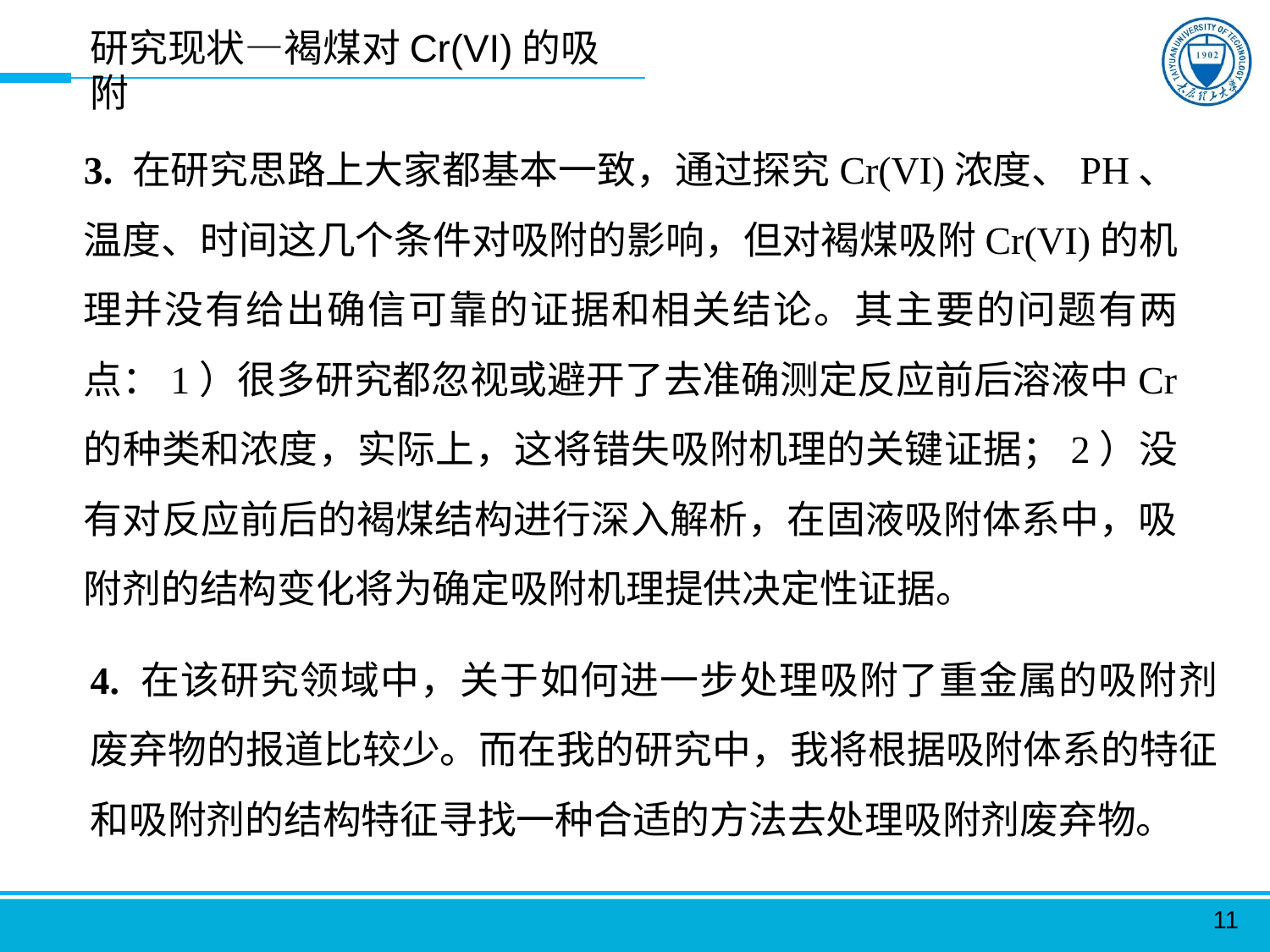

研究现状—褐煤对Cr(VI)的吸附

3. 在研究思路上大家都基本一致，通过探究Cr(VI)浓度、PH、温度、时间这几个条件对吸附的影响，但对褐煤吸附Cr(VI)的机理并没有给出确信可靠的证据和相关结论。其主要的问题有两点：1）很多研究都忽视或避开了去准确测定反应前后溶液中Cr的种类和浓度，实际上，这将错失吸附机理的关键证据；2）没有对反应前后的褐煤结构进行深入解析，在固液吸附体系中，吸附剂的结构变化将为确定吸附机理提供决定性证据。

4. 在该研究领域中，关于如何进一步处理吸附了重金属的吸附剂废弃物的报道比较少。而在我的研究中，我将根据吸附体系的特征和吸附剂的结构特征寻找一种合适的方法去处理吸附剂废弃物。
11